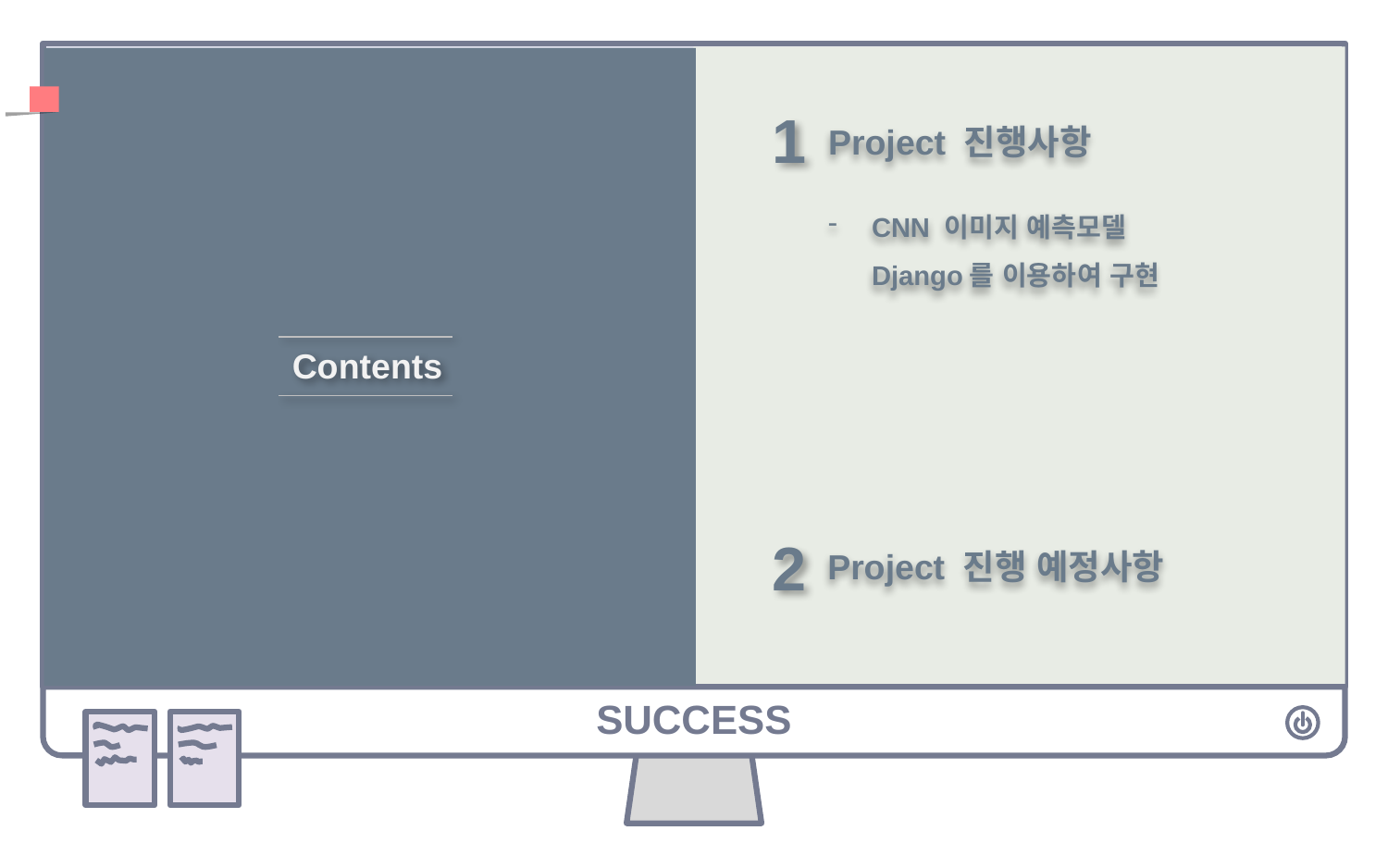

1
Project 진행사항

CNN 이미지 예측모델 Django를 이용하여 구현

Contents
2
Project 진행 예정사항
SUCCESS